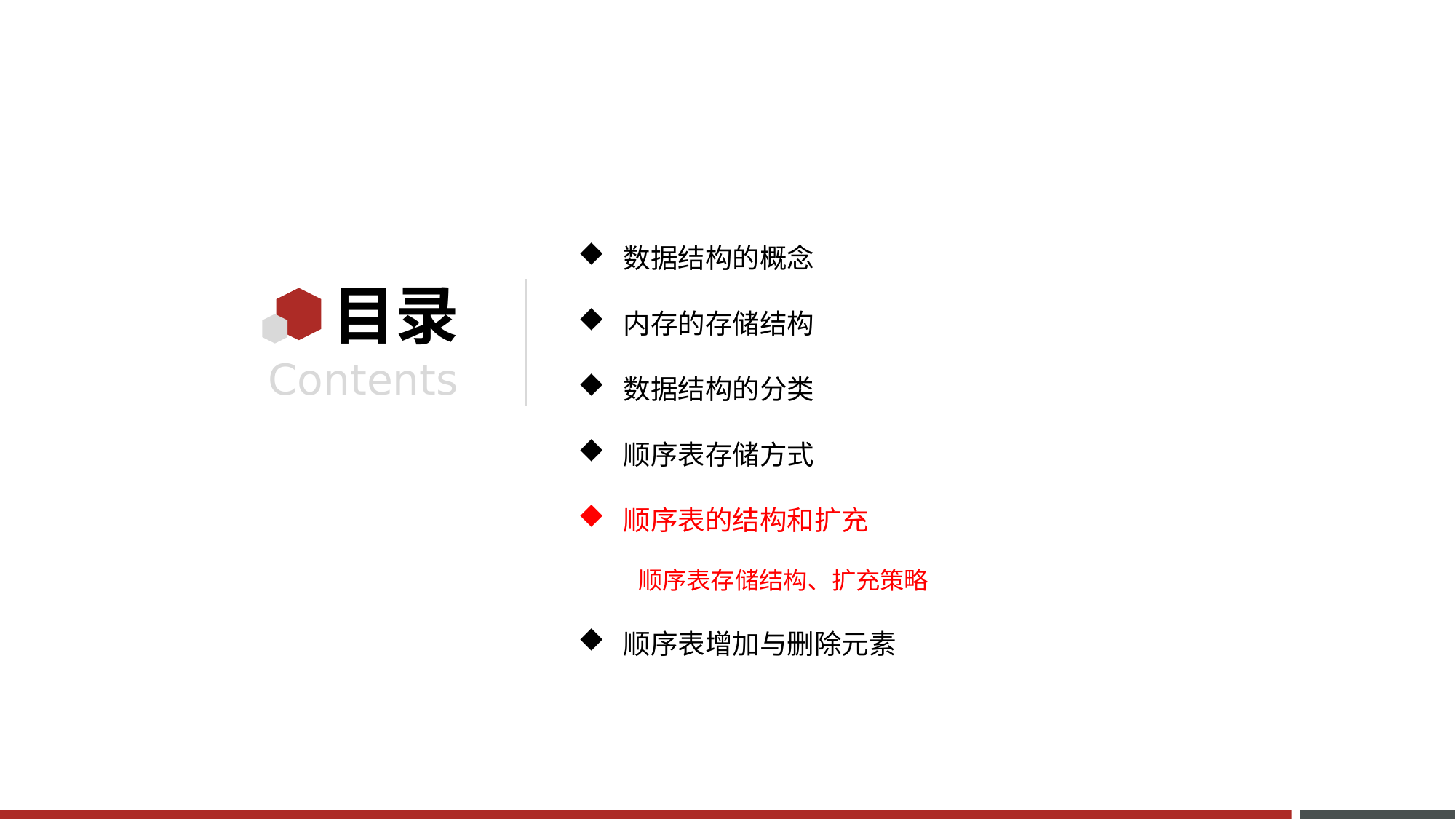

数据结构的概念
内存的存储结构
数据结构的分类
顺序表存储方式
顺序表的结构和扩充
          顺序表存储结构、扩充策略
顺序表增加与删除元素